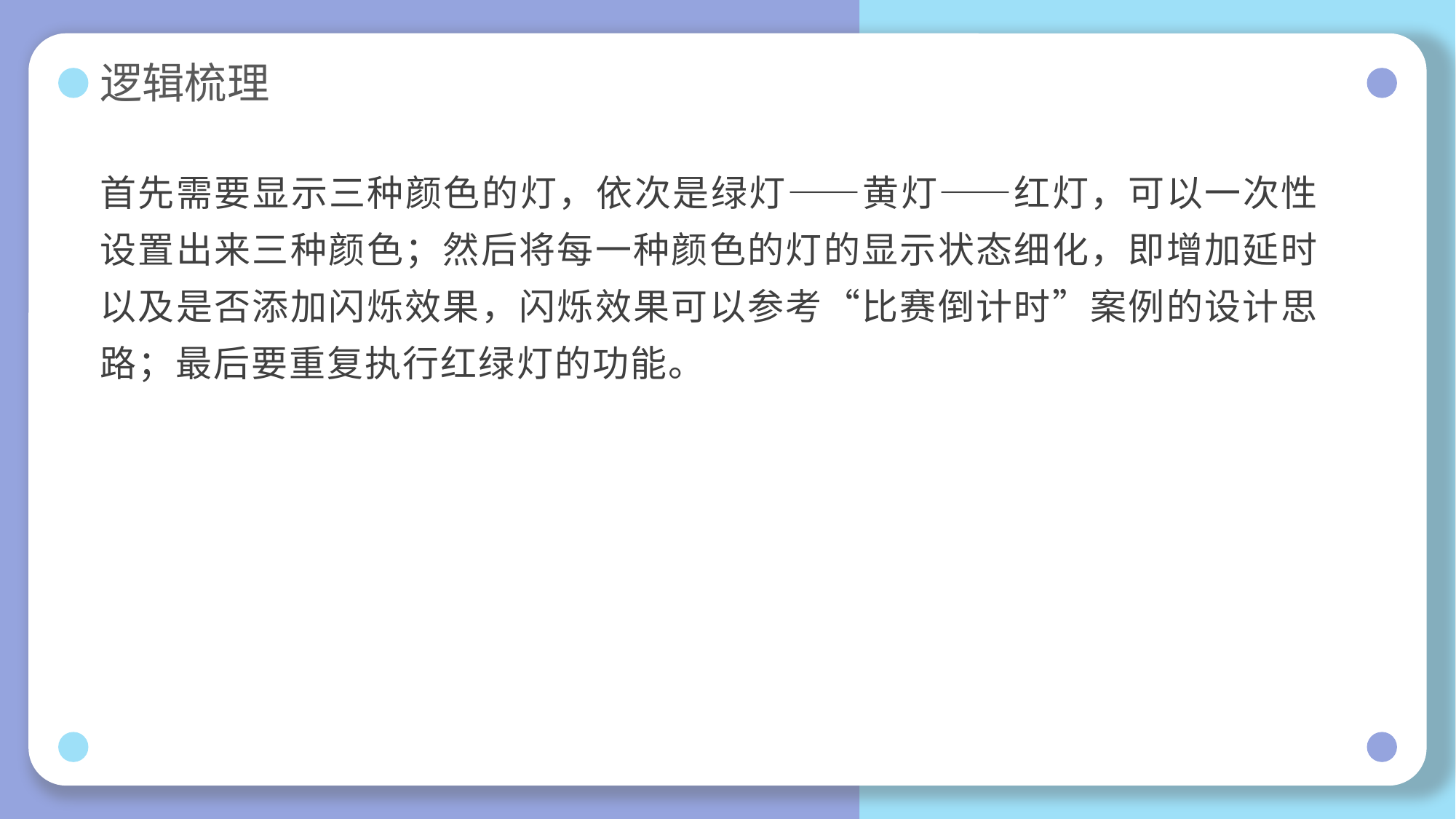

# 逻辑梳理
首先需要显示三种颜色的灯，依次是绿灯——黄灯——红灯，可以一次性设置出来三种颜色；然后将每一种颜色的灯的显示状态细化，即增加延时以及是否添加闪烁效果，闪烁效果可以参考“比赛倒计时”案例的设计思路；最后要重复执行红绿灯的功能。